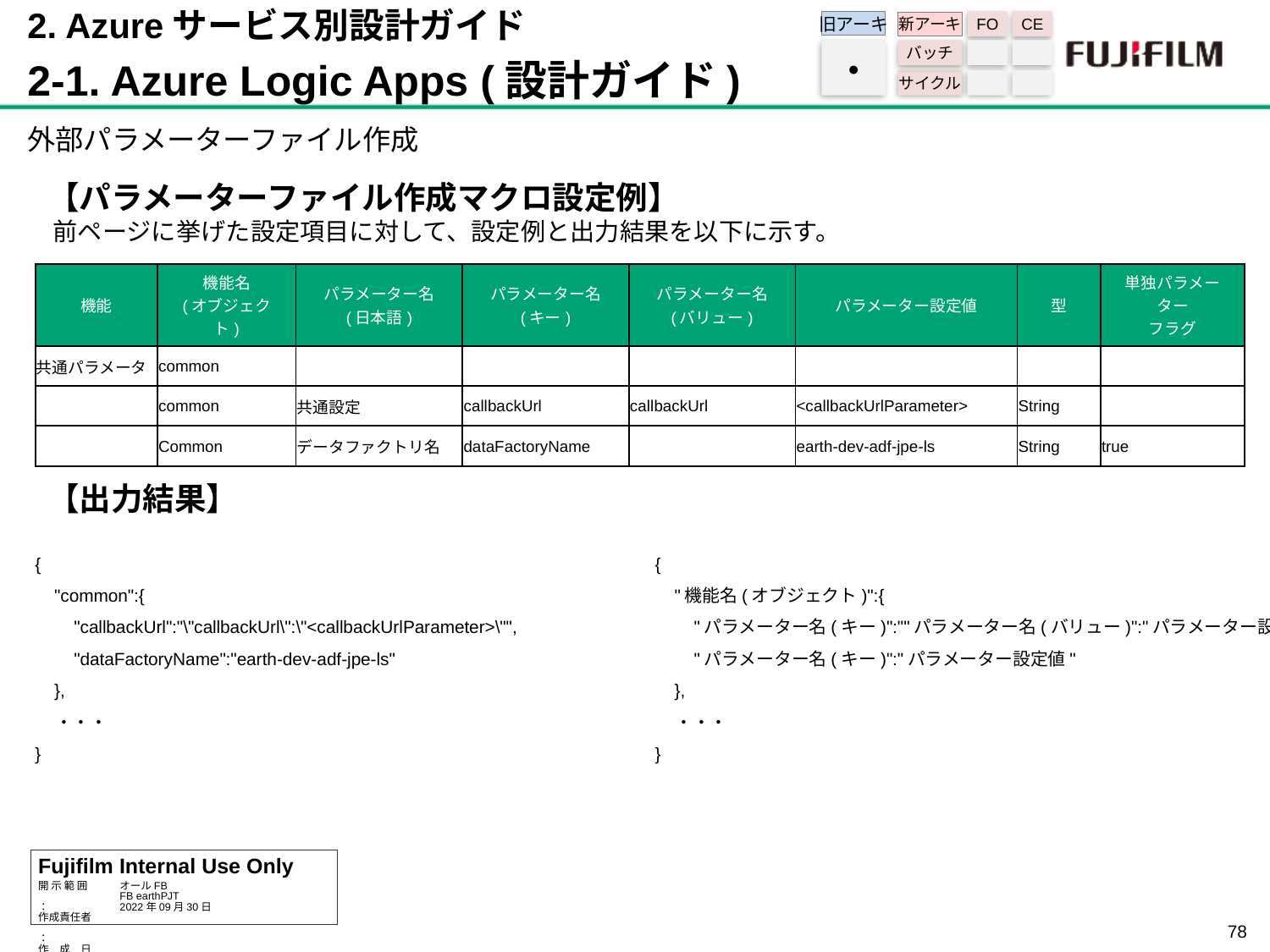

2. Azureサービス別設計ガイド
2-1. Azure Logic Apps (設計ガイド)
旧アーキ
FO
CE
新アーキ
バッチ

サイクル

●
外部パラメーターファイル作成
【パラメーターファイル作成マクロ設定例】
 前ページに挙げた設定項目に対して、設定例と出力結果を以下に示す。

【出力結果】

| 機能 | 機能名 (オブジェクト) | パラメーター名 (日本語) | パラメーター名 (キー) | パラメーター名 (バリュー) | パラメーター設定値 | 型 | 単独パラメーター フラグ |
| --- | --- | --- | --- | --- | --- | --- | --- |
| 共通パラメータ | common |  |  |  |  |  |  |
|  | common | 共通設定 | callbackUrl | callbackUrl | <callbackUrlParameter> | String |  |
|  | Common | データファクトリ名 | dataFactoryName |  | earth-dev-adf-jpe-ls | String | true |
{
    "common":{
        "callbackUrl":"\"callbackUrl\":\"<callbackUrlParameter>\"",
        "dataFactoryName":"earth-dev-adf-jpe-ls"
    },
    ・・・
}
{
    "機能名(オブジェクト)":{
        "パラメーター名(キー)":""パラメーター名(バリュー)":"パラメーター設定値"",
        "パラメーター名(キー)":"パラメーター設定値"
    },
    ・・・
}
78